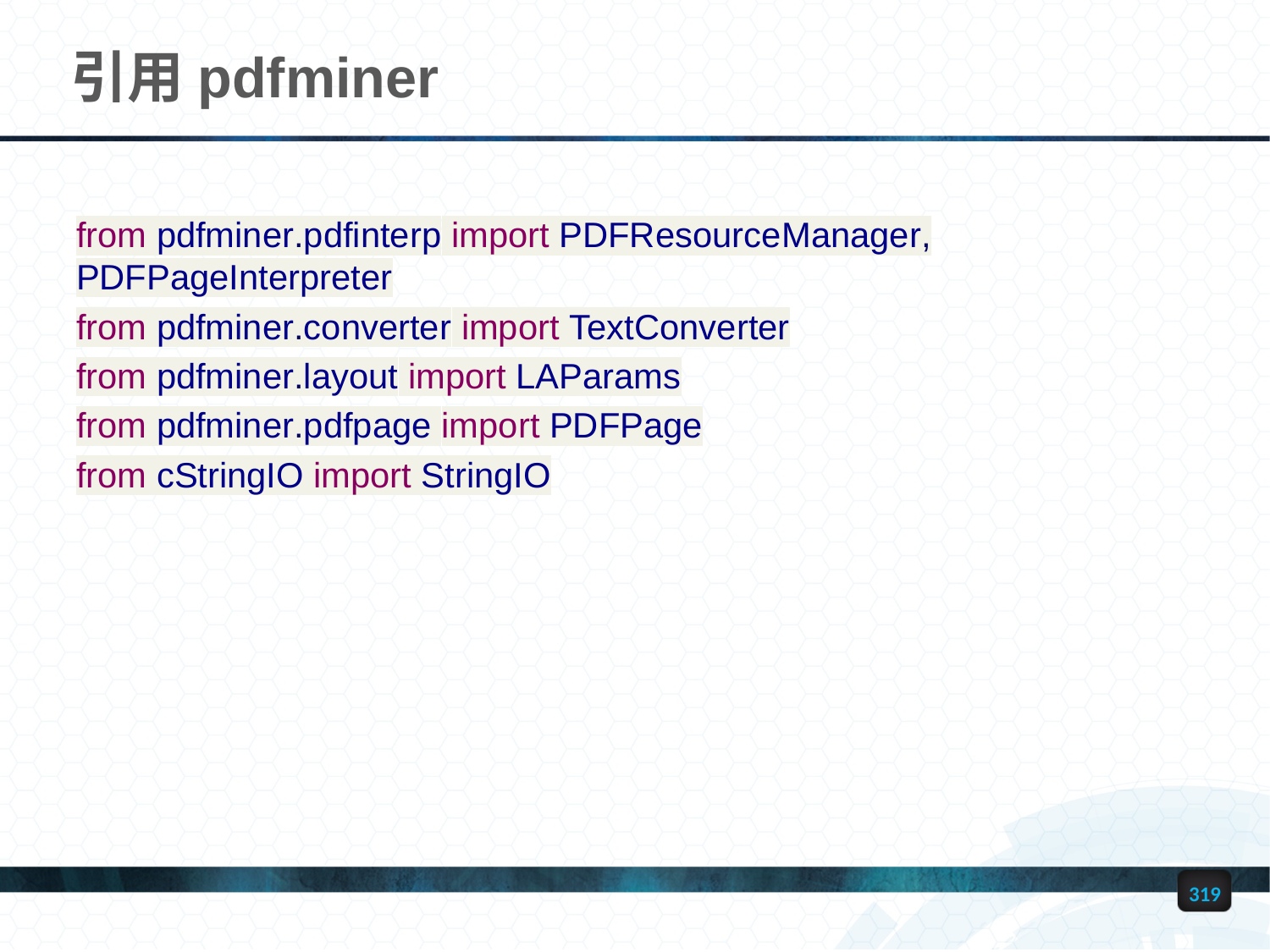

# 引用pdfminer
from pdfminer.pdfinterp import PDFResourceManager, PDFPageInterpreter
from pdfminer.converter import TextConverter
from pdfminer.layout import LAParams
from pdfminer.pdfpage import PDFPage
from cStringIO import StringIO

319